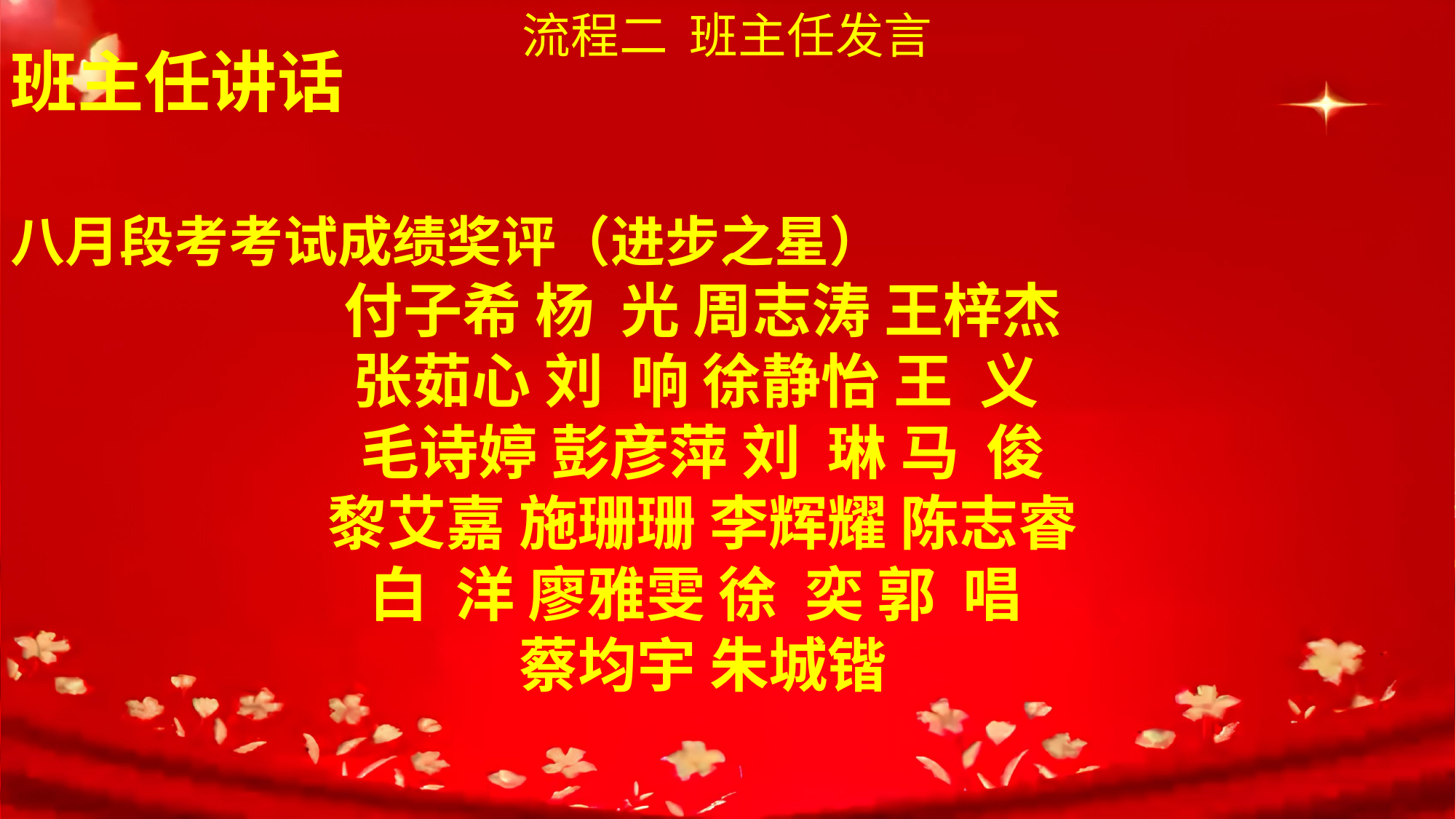

流程二  班主任发言
班主任讲话
八月段考考试成绩奖评（进步之星）
付子希 杨  光 周志涛 王梓杰
张茹心 刘  响 徐静怡 王  义
毛诗婷 彭彦萍 刘  琳 马  俊
黎艾嘉 施珊珊 李辉耀 陈志睿
白  洋 廖雅雯 徐  奕 郭  唱
蔡均宇 朱城锴